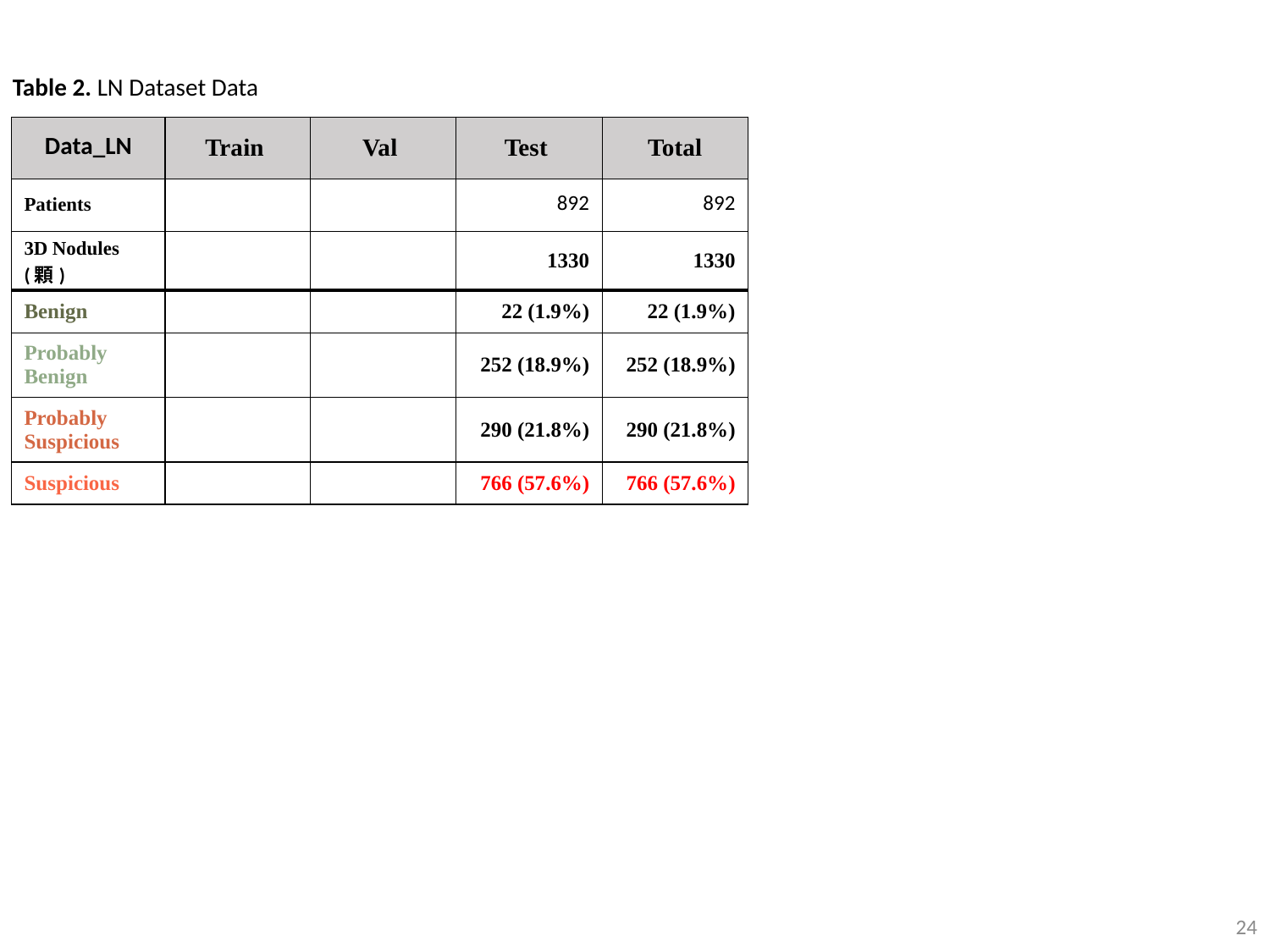

Table 2. LN Dataset Data
| Data\_LN | Train | Val​​ | Test | Total​ |
| --- | --- | --- | --- | --- |
| Patients​ |  |  | 892 | 892 |
| 3D Nodules​ (顆) |  |  | 1330 | 1330 |
| Benign |  |  | 22 (1.9%) | 22 (1.9%) |
| Probably Benign |  |  | 252 (18.9%) | 252 (18.9%) |
| Probably Suspicious |  |  | 290 (21.8%) | 290 (21.8%) |
| Suspicious |  |  | 766 (57.6%) | 766 (57.6%) |
24